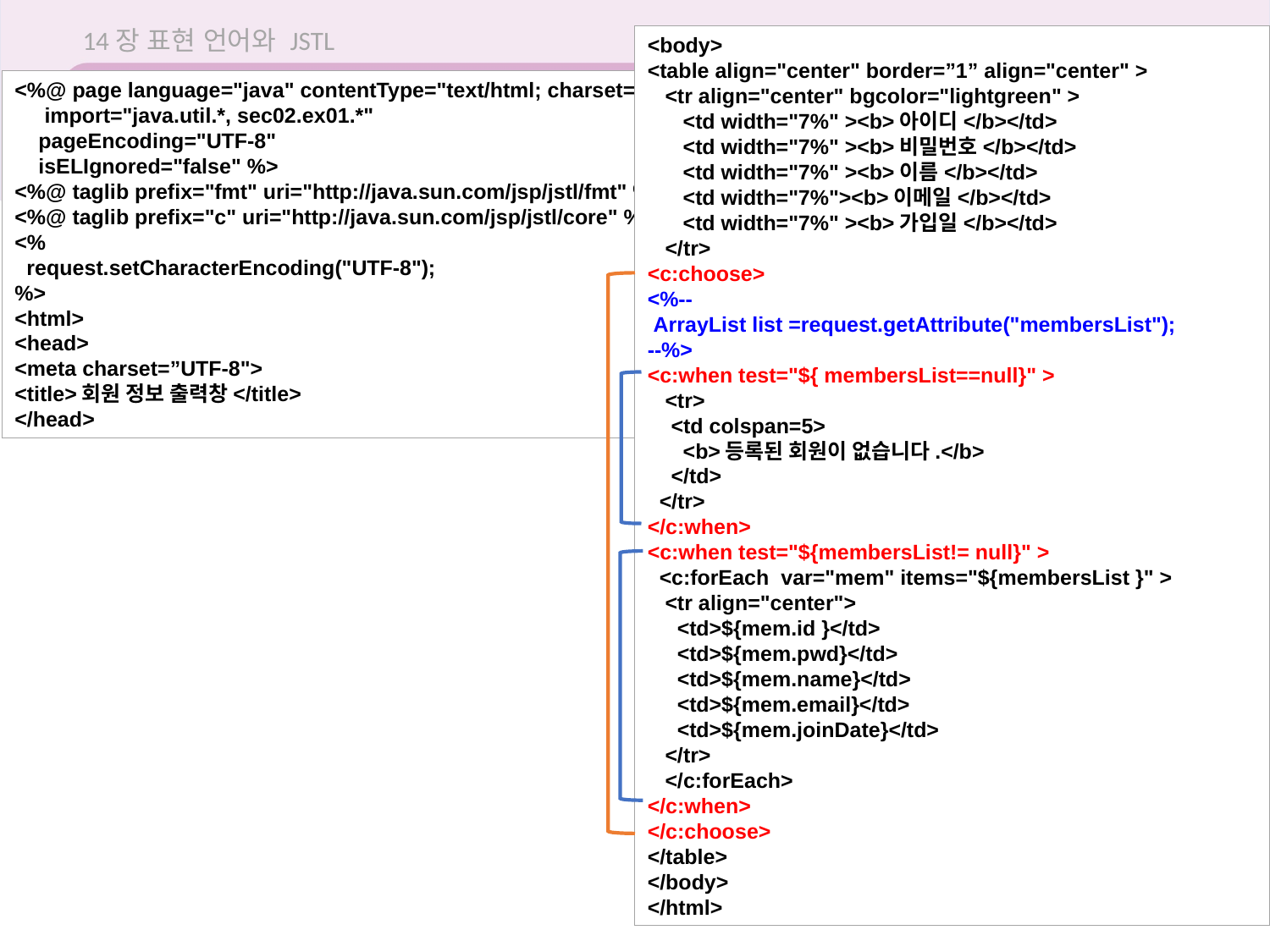

14장 표현 언어와 JSTL
<body>
<table align="center" border=”1” align="center" >
   <tr align="center" bgcolor="lightgreen" >
      <td width="7%" ><b>아이디</b></td>
      <td width="7%" ><b>비밀번호</b></td>
      <td width="7%" ><b>이름</b></td>
      <td width="7%"><b>이메일</b></td>
      <td width="7%" ><b>가입일</b></td>
   </tr>
<c:choose>
<%--
 ArrayList list =request.getAttribute("membersList");
--%>
<c:when test="${ membersList==null}" >
   <tr>
    <td colspan=5>
      <b>등록된 회원이 없습니다.</b>
    </td>
  </tr>
</c:when>
<c:when test="${membersList!= null}" >
  <c:forEach  var="mem" items="${membersList }" >
   <tr align="center">
     <td>${mem.id }</td>
     <td>${mem.pwd}</td>
     <td>${mem.name}</td>
     <td>${mem.email}</td>
     <td>${mem.joinDate}</td>
   </tr>
   </c:forEach>
</c:when>
</c:choose>
</table>
</body>
</html>
<%@ page language="java" contentType="text/html; charset=UTF-8"
     import="java.util.*, sec02.ex01.*"
    pageEncoding="UTF-8"
    isELIgnored="false" %>
<%@ taglib prefix="fmt" uri="http://java.sun.com/jsp/jstl/fmt" %>
<%@ taglib prefix="c" uri="http://java.sun.com/jsp/jstl/core" %>
<%
  request.setCharacterEncoding("UTF-8");
%>
<html>
<head>
<meta charset=”UTF-8">
<title>회원 정보 출력창</title>
</head>
14.12 표현 언어와 JSTL을 이용한 회원 관리